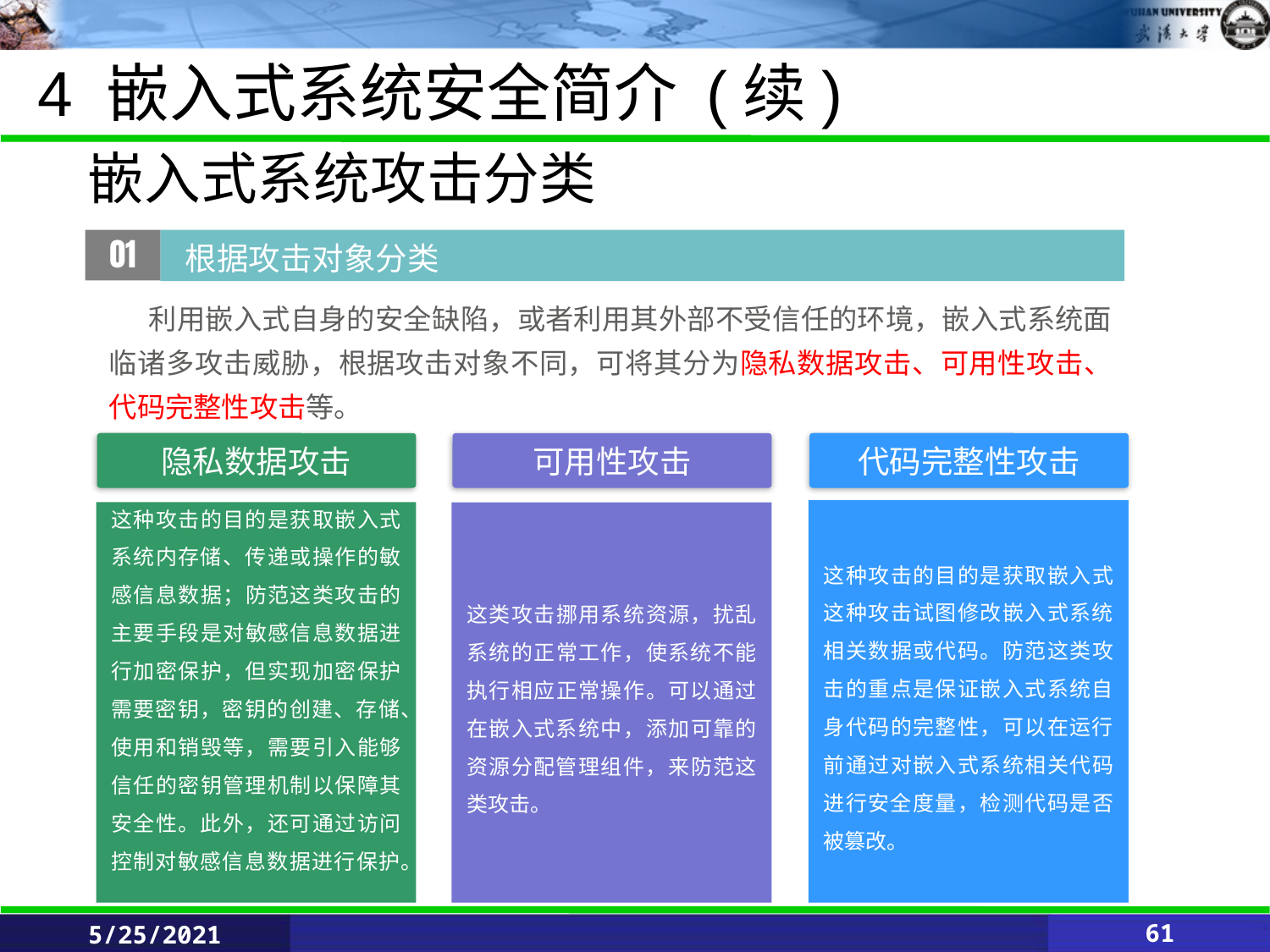

# 4 嵌入式系统安全简介 (续)
嵌入式系统攻击分类
  根据攻击对象分类

01
     利用嵌入式自身的安全缺陷，或者利用其外部不受信任的环境，嵌入式系统面临诸多攻击威胁，根据攻击对象不同，可将其分为隐私数据攻击、可用性攻击、代码完整性攻击等。
隐私数据攻击
代码完整性攻击
可用性攻击
这种攻击的目的是获取嵌入式这种攻击试图修改嵌入式系统相关数据或代码。防范这类攻击的重点是保证嵌入式系统自身代码的完整性，可以在运行前通过对嵌入式系统相关代码进行安全度量，检测代码是否被篡改。
这种攻击的目的是获取嵌入式系统内存储、传递或操作的敏感信息数据；防范这类攻击的主要手段是对敏感信息数据进行加密保护，但实现加密保护需要密钥，密钥的创建、存储、使用和销毁等，需要引入能够信任的密钥管理机制以保障其安全性。此外，还可通过访问控制对敏感信息数据进行保护。
这类攻击挪用系统资源，扰乱系统的正常工作，使系统不能执行相应正常操作。可以通过在嵌入式系统中，添加可靠的资源分配管理组件，来防范这类攻击。
用于对安全性高、数据量小的数据进行加解密和签名。
ECC算法
RSA算法
SM2算法
SM3算法
SM4算法
5/25/2021

61